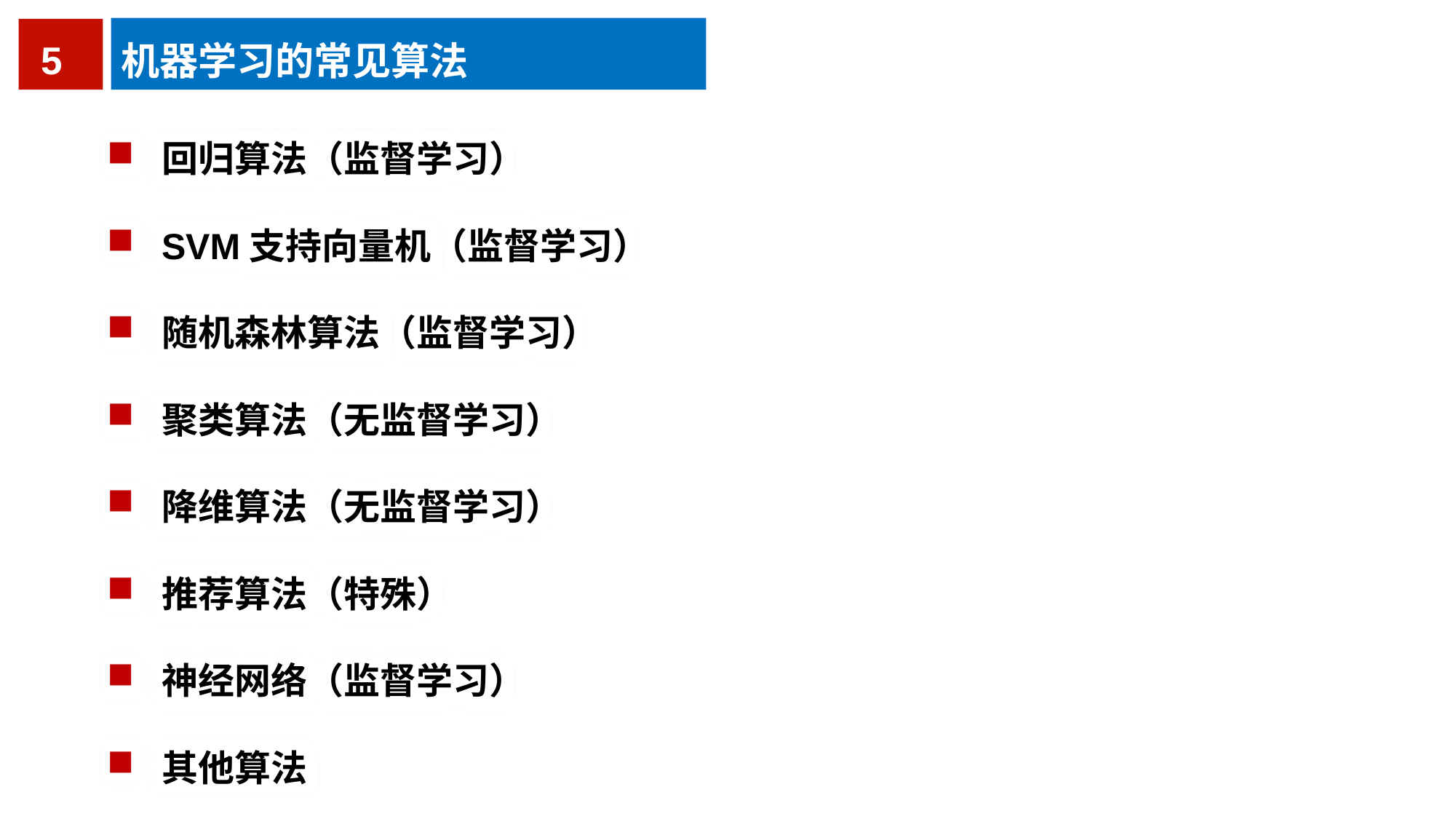

5
机器学习的常见算法
回归算法（监督学习）
SVM支持向量机（监督学习）
随机森林算法（监督学习）
聚类算法（无监督学习）
降维算法（无监督学习）
推荐算法（特殊）
神经网络（监督学习）
其他算法